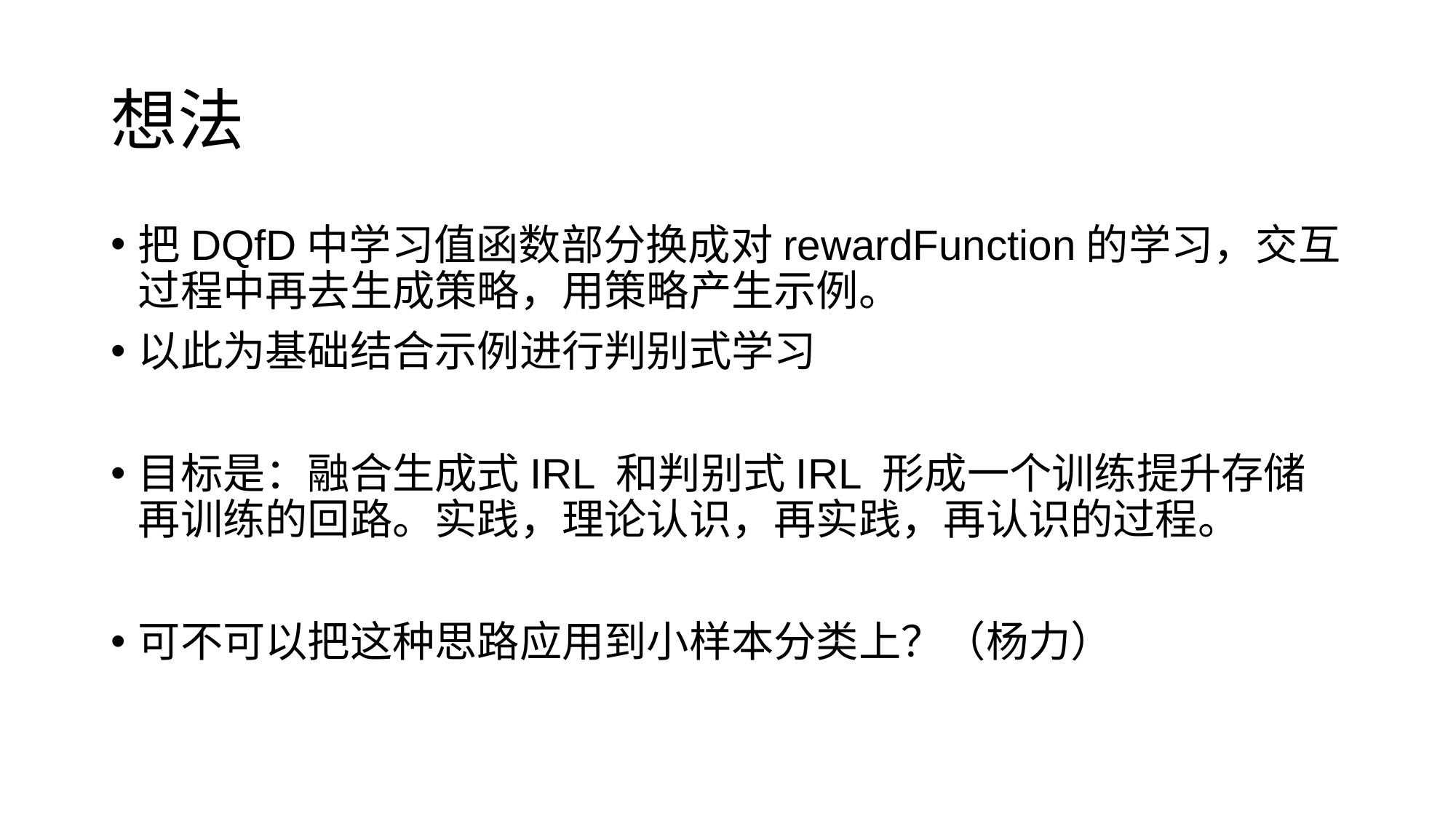

# 想法
把DQfD中学习值函数部分换成对rewardFunction的学习，交互过程中再去生成策略，用策略产生示例。
以此为基础结合示例进行判别式学习

目标是：融合生成式IRL 和判别式IRL 形成一个训练提升存储再训练的回路。实践，理论认识，再实践，再认识的过程。

可不可以把这种思路应用到小样本分类上？（杨力）